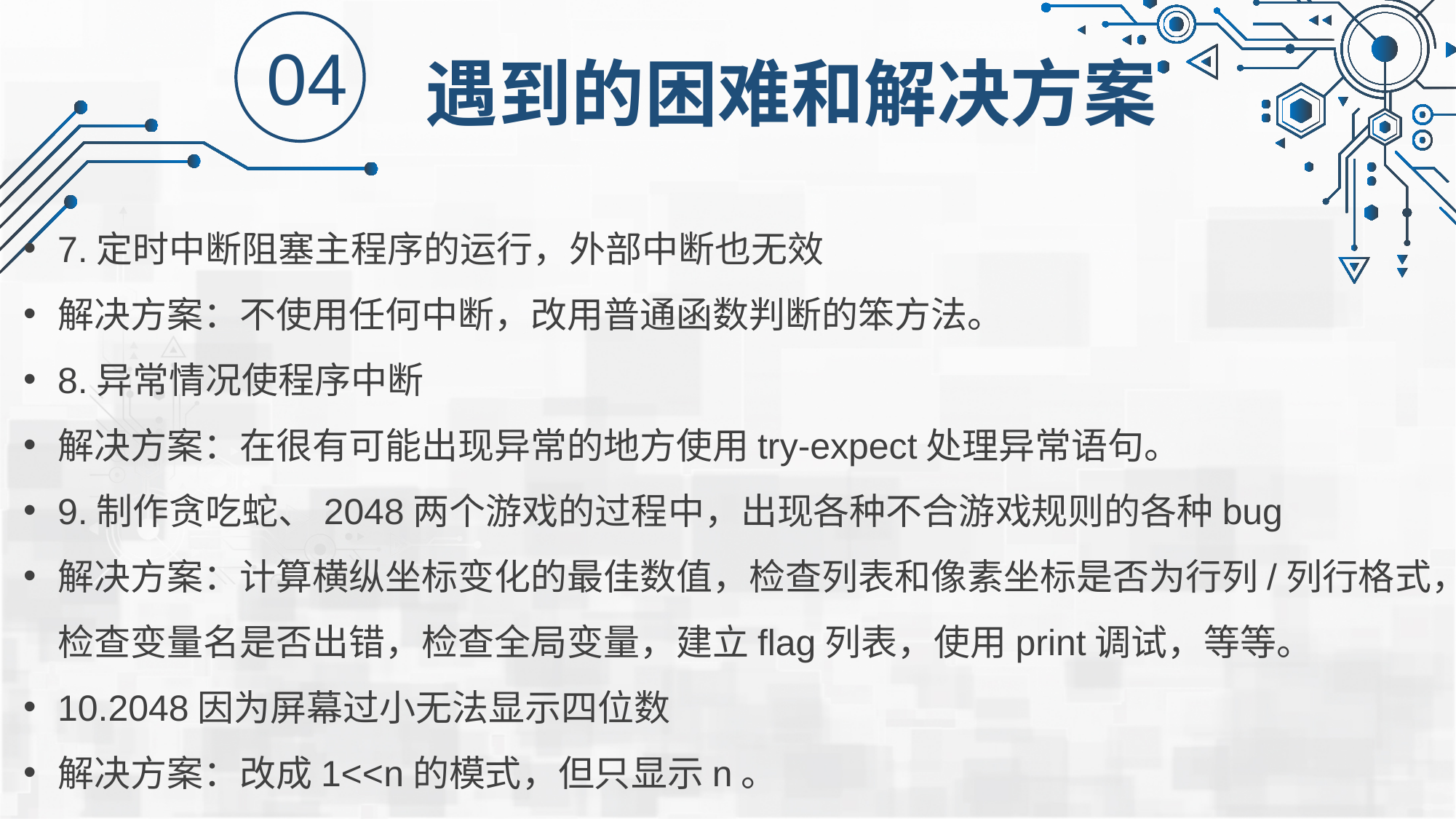

04
遇到的困难和解决方案

7.定时中断阻塞主程序的运行，外部中断也无效
解决方案：不使用任何中断，改用普通函数判断的笨方法。
8.异常情况使程序中断
解决方案：在很有可能出现异常的地方使用try-expect处理异常语句。
9.制作贪吃蛇、2048两个游戏的过程中，出现各种不合游戏规则的各种bug
解决方案：计算横纵坐标变化的最佳数值，检查列表和像素坐标是否为行列/列行格式，检查变量名是否出错，检查全局变量，建立flag列表，使用print调试，等等。
10.2048因为屏幕过小无法显示四位数
解决方案：改成1<<n的模式，但只显示n。